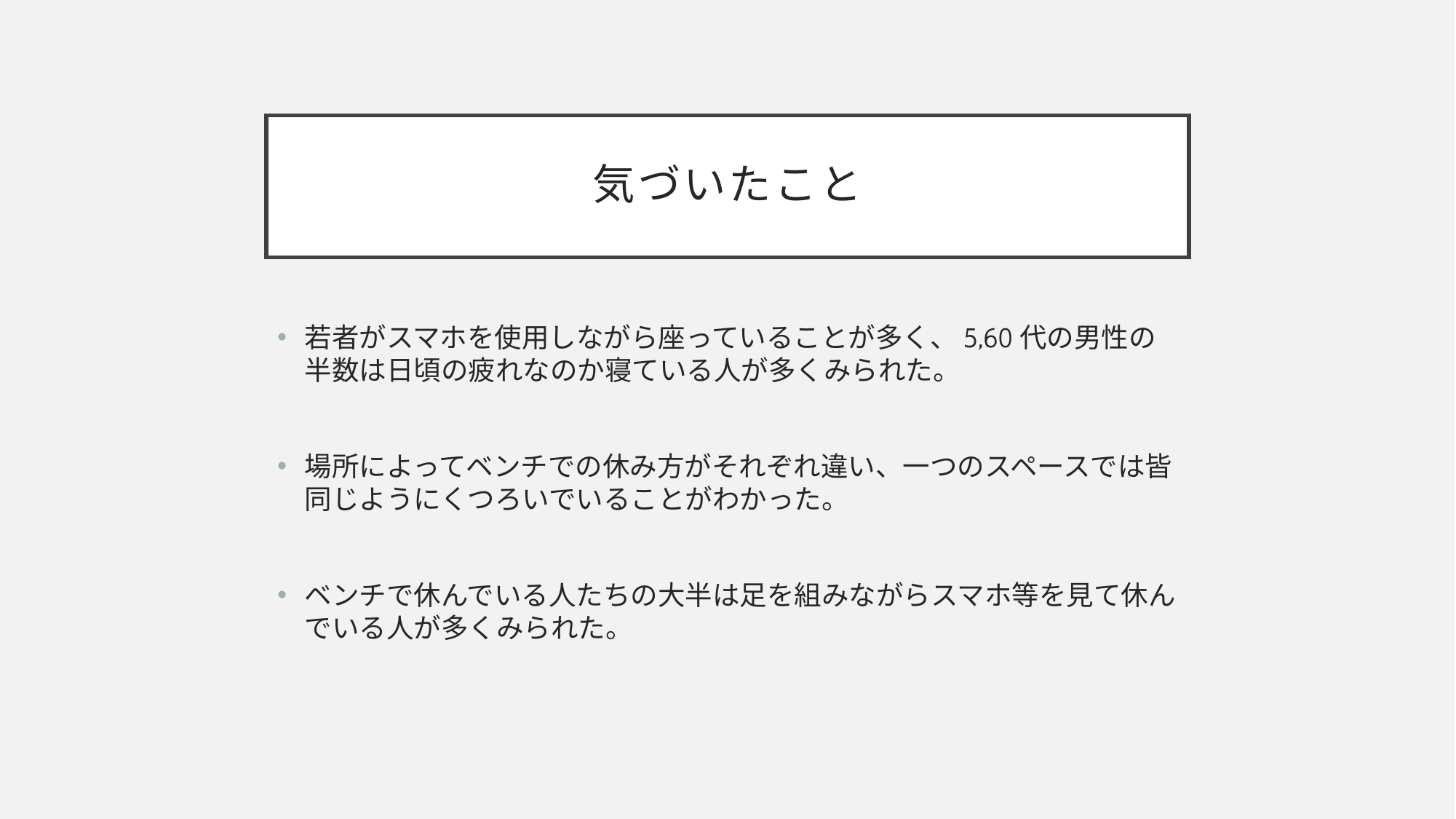

# 気づいたこと
若者がスマホを使用しながら座っていることが多く、5,60代の男性の半数は日頃の疲れなのか寝ている人が多くみられた。

場所によってベンチでの休み方がそれぞれ違い、一つのスペースでは皆同じようにくつろいでいることがわかった。

ベンチで休んでいる人たちの大半は足を組みながらスマホ等を見て休んでいる人が多くみられた。